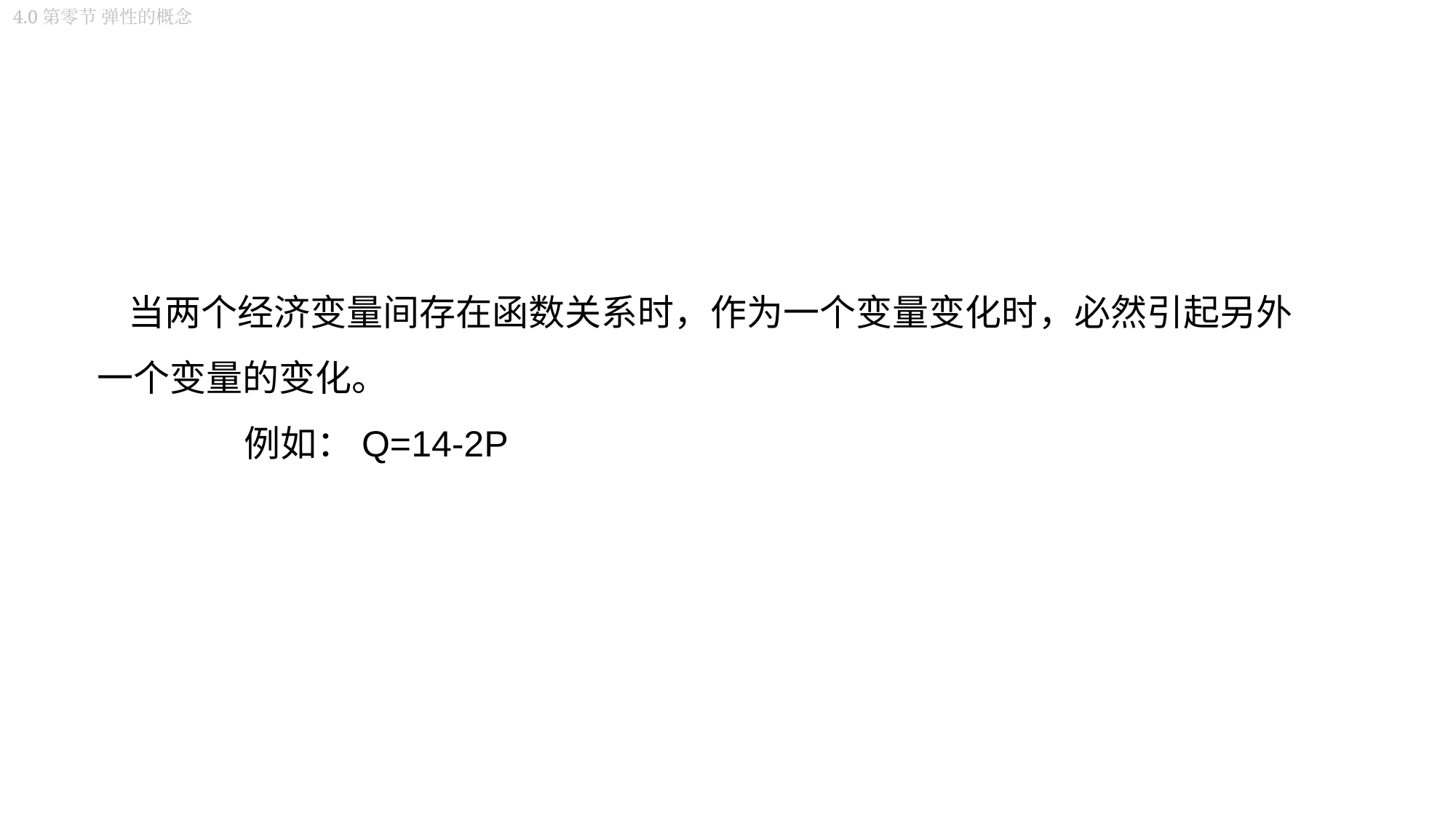

4.0第零节 弹性的概念
当两个经济变量间存在函数关系时，作为一个变量变化时，必然引起另外一个变量的变化。
             例如：Q=14-2P